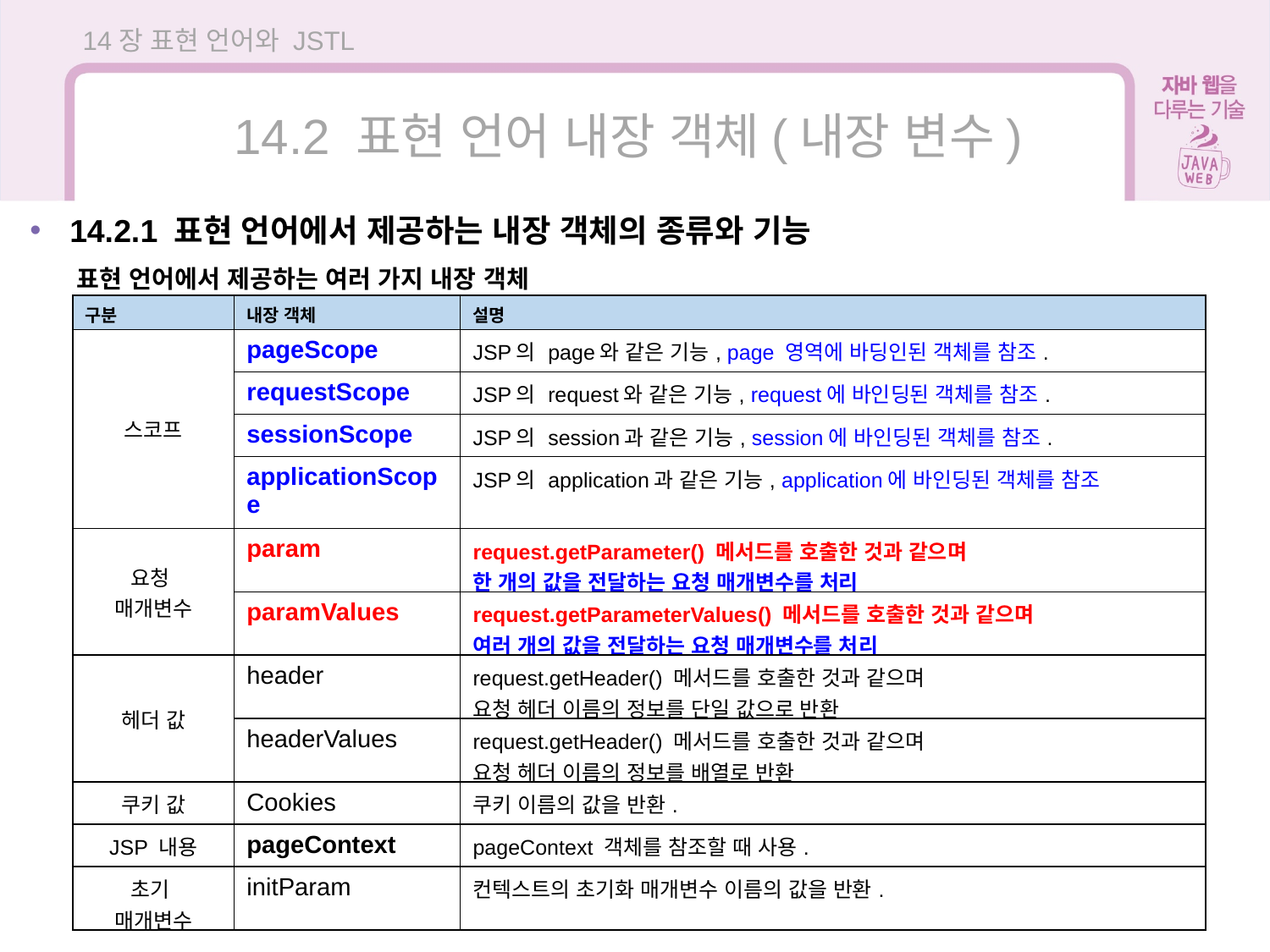

14장 표현 언어와 JSTL
14.2 표현 언어 내장 객체(내장 변수)
14.2.1 표현 언어에서 제공하는 내장 객체의 종류와 기능
표현 언어에서 제공하는 여러 가지 내장 객체
| 구분 | 내장 객체 | 설명 |
| --- | --- | --- |
| 스코프 | pageScope | JSP의 page와 같은 기능, page 영역에 바딩인된 객체를 참조. |
|  | requestScope | JSP의 request와 같은 기능, request에 바인딩된 객체를 참조. |
|  | sessionScope | JSP의 session과 같은 기능, session에 바인딩된 객체를 참조. |
|  | applicationScope | JSP의 application과 같은 기능, application에 바인딩된 객체를 참조 |
| 요청 매개변수 | param | request.getParameter() 메서드를 호출한 것과 같으며 한 개의 값을 전달하는 요청 매개변수를 처리 |
|  | paramValues | request.getParameterValues() 메서드를 호출한 것과 같으며 여러 개의 값을 전달하는 요청 매개변수를 처리 |
| 헤더 값 | header | request.getHeader() 메서드를 호출한 것과 같으며 요청 헤더 이름의 정보를 단일 값으로 반환 |
|  | headerValues | request.getHeader() 메서드를 호출한 것과 같으며 요청 헤더 이름의 정보를 배열로 반환 |
| 쿠키 값 | Cookies | 쿠키 이름의 값을 반환. |
| JSP 내용 | pageContext | pageContext 객체를 참조할 때 사용. |
| 초기 매개변수 | initParam | 컨텍스트의 초기화 매개변수 이름의 값을 반환. |